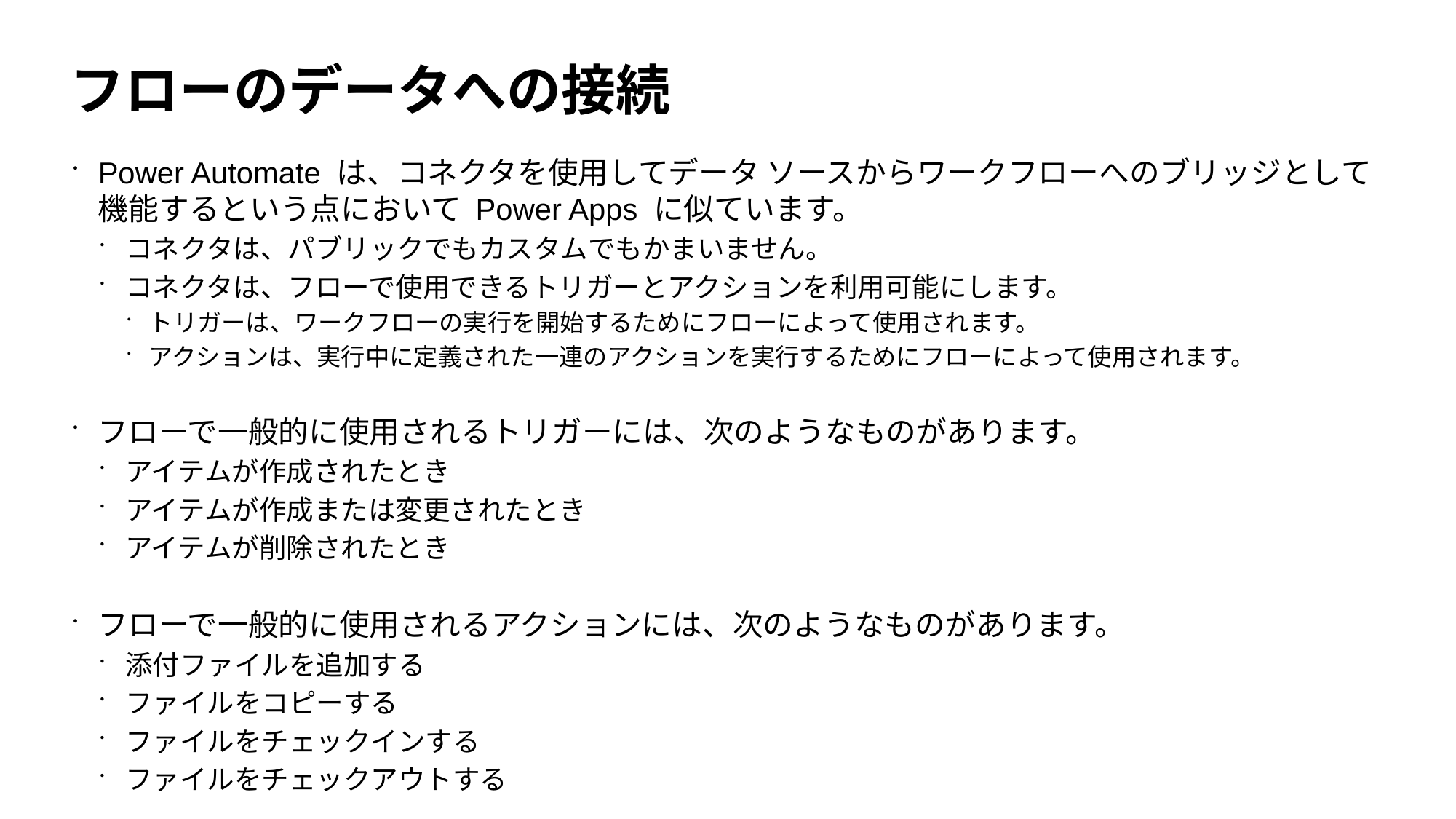

# フローのデータへの接続
Power Automate は、コネクタを使用してデータ ソースからワークフローへのブリッジとして機能するという点において Power Apps に似ています。
コネクタは、パブリックでもカスタムでもかまいません。
コネクタは、フローで使用できるトリガーとアクションを利用可能にします。
トリガーは、ワークフローの実行を開始するためにフローによって使用されます。
アクションは、実行中に定義された一連のアクションを実行するためにフローによって使用されます。

フローで一般的に使用されるトリガーには、次のようなものがあります。
アイテムが作成されたとき
アイテムが作成または変更されたとき
アイテムが削除されたとき

フローで一般的に使用されるアクションには、次のようなものがあります。
添付ファイルを追加する
ファイルをコピーする
ファイルをチェックインする
ファイルをチェックアウトする